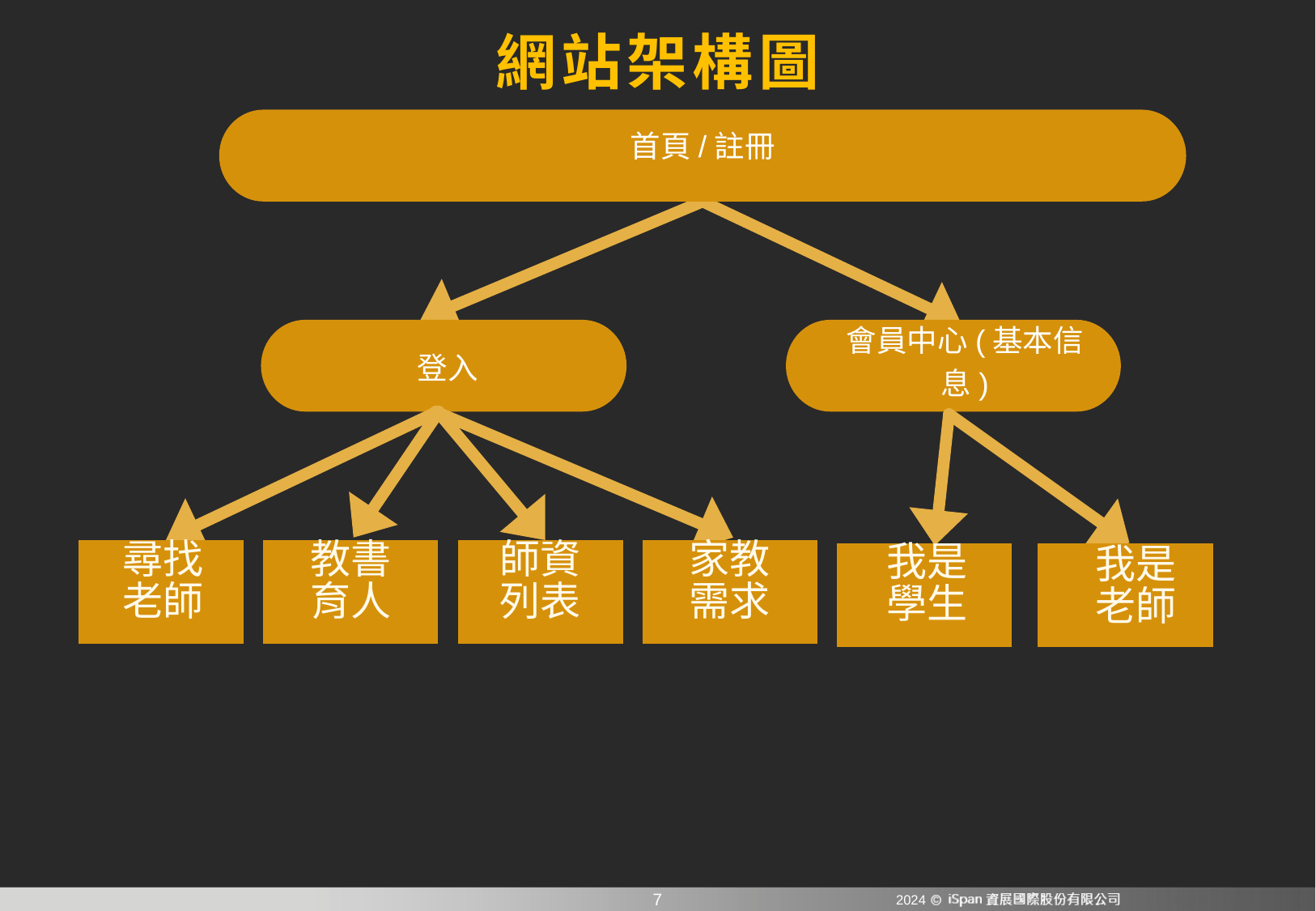

# 網站架構圖

首頁/註冊

會員中心(基本信息)

登入

尋找
老師
我是學生

教書
育人

師資
列表

家教
需求
我是老師

2024